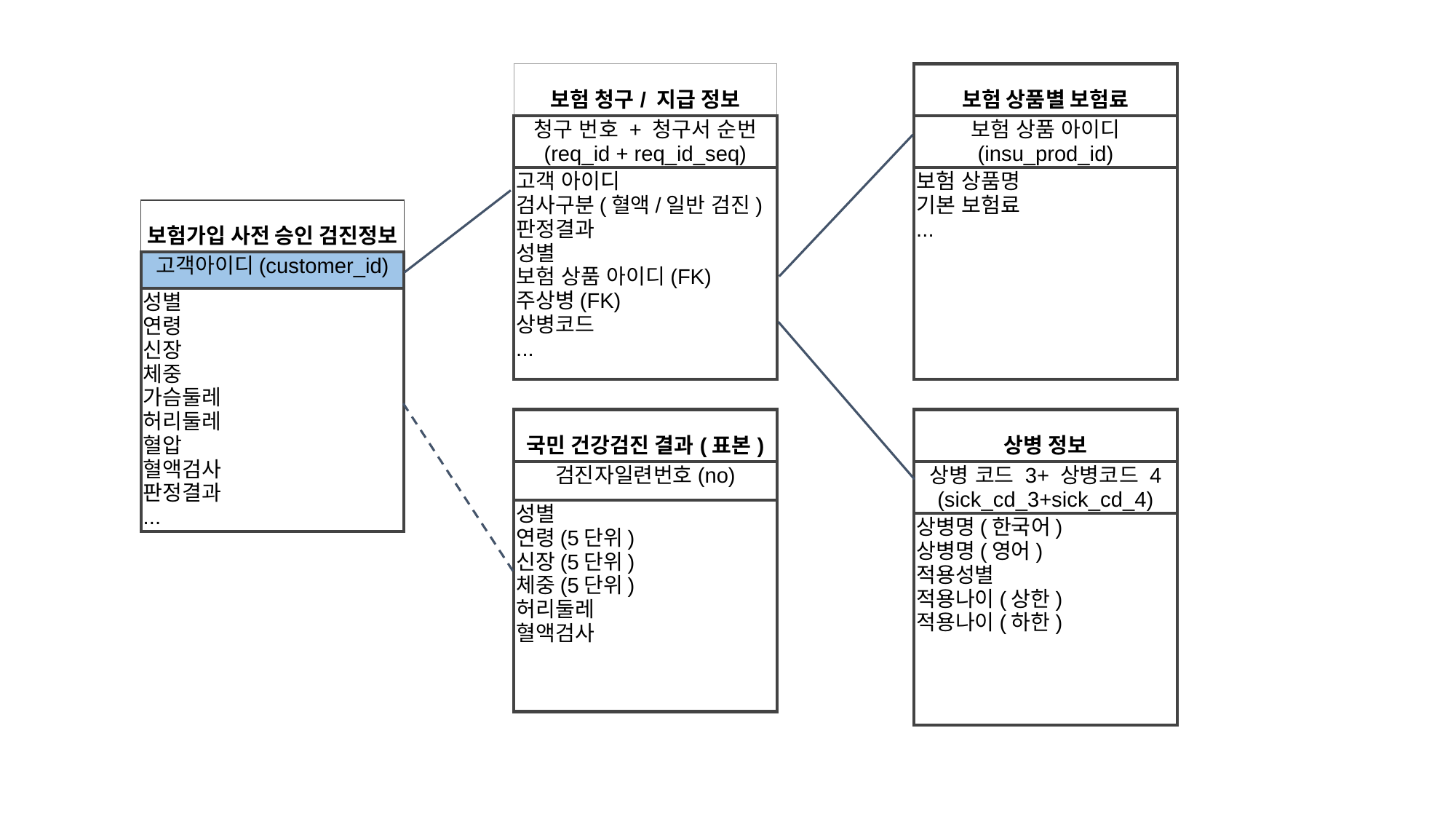

| 보험 청구/ 지급 정보 |
| --- |
| 청구 번호 + 청구서 순번 (req\_id + req\_id\_seq) |
| 고객 아이디 검사구분(혈액/일반 검진) 판정결과 성별 보험 상품 아이디(FK) 주상병(FK) 상병코드 ... |
| 보험 상품별 보험료 |
| --- |
| 보험 상품 아이디 (insu\_prod\_id) |
| 보험 상품명 기본 보험료 ... |
| 보험가입 사전 승인 검진정보 |
| --- |
| 고객아이디(customer\_id) |
| 성별 연령 신장 체중 가슴둘레 허리둘레 혈압 혈액검사 판정결과 ... |
| 국민 건강검진 결과(표본) |
| --- |
| 검진자일련번호(no) |
| 성별 연령(5단위) 신장(5단위) 체중(5단위) 허리둘레 혈액검사 |
| 상병 정보 |
| --- |
| 상병 코드 3+ 상병코드 4 (sick\_cd\_3+sick\_cd\_4) |
| 상병명(한국어) 상병명(영어) 적용성별 적용나이(상한) 적용나이(하한) |